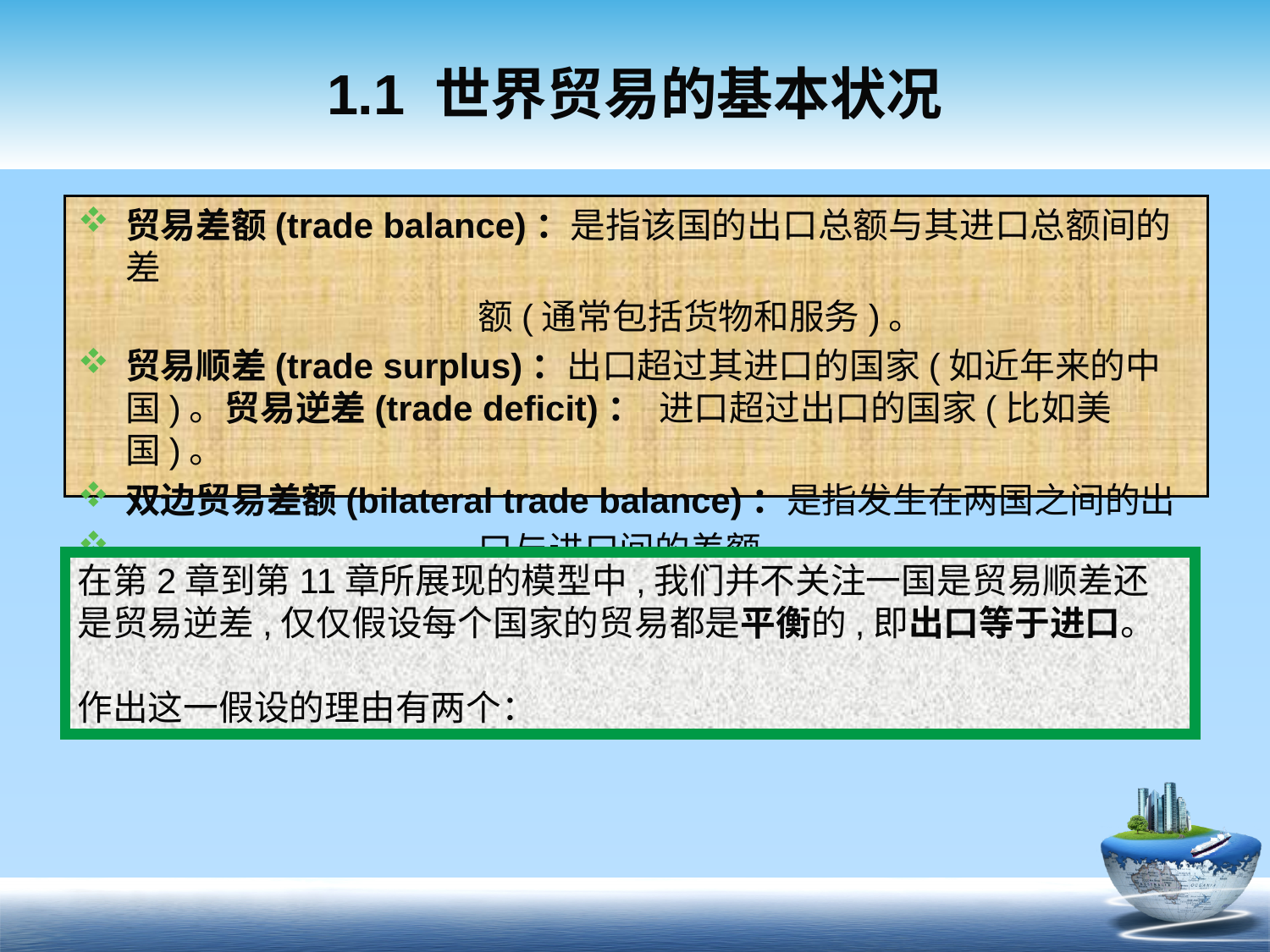

# 1.1 世界贸易的基本状况
贸易差额(trade balance)：是指该国的出口总额与其进口总额间的差
                                                  额(通常包括货物和服务)。
贸易顺差(trade surplus)：出口超过其进口的国家(如近年来的中国)。贸易逆差(trade deficit)：  进口超过出口的国家(比如美国)。
双边贸易差额(bilateral trade balance)：是指发生在两国之间的出
                                            口与进口间的差额。
在第2章到第11章所展现的模型中,我们并不关注一国是贸易顺差还是贸易逆差,仅仅假设每个国家的贸易都是平衡的,即出口等于进口。

作出这一假设的理由有两个：